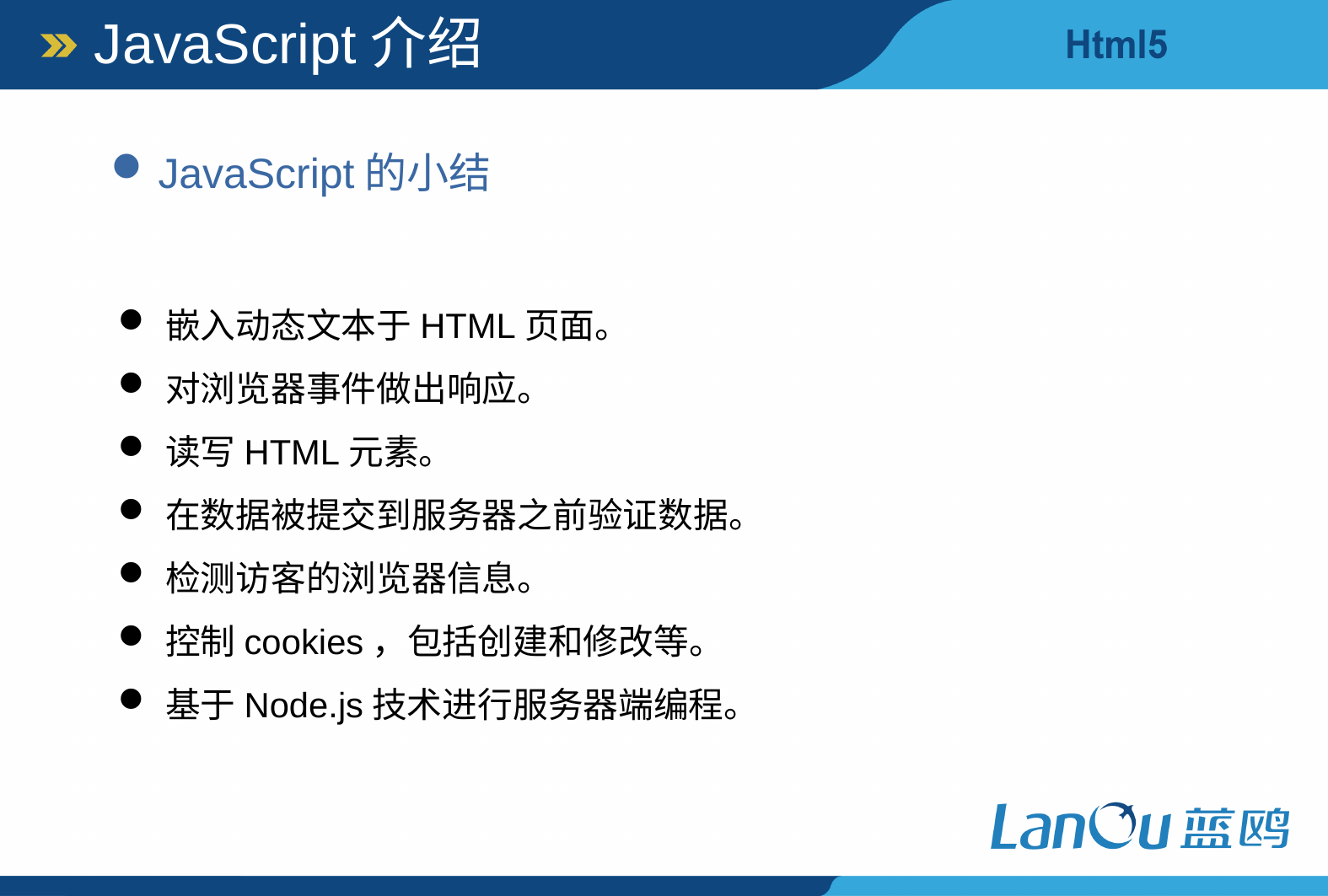

JavaScript介绍
JavaScript的小结
嵌入动态文本于HTML页面。
对浏览器事件做出响应。
读写HTML元素。
在数据被提交到服务器之前验证数据。
检测访客的浏览器信息。
控制cookies，包括创建和修改等。
基于Node.js技术进行服务器端编程。